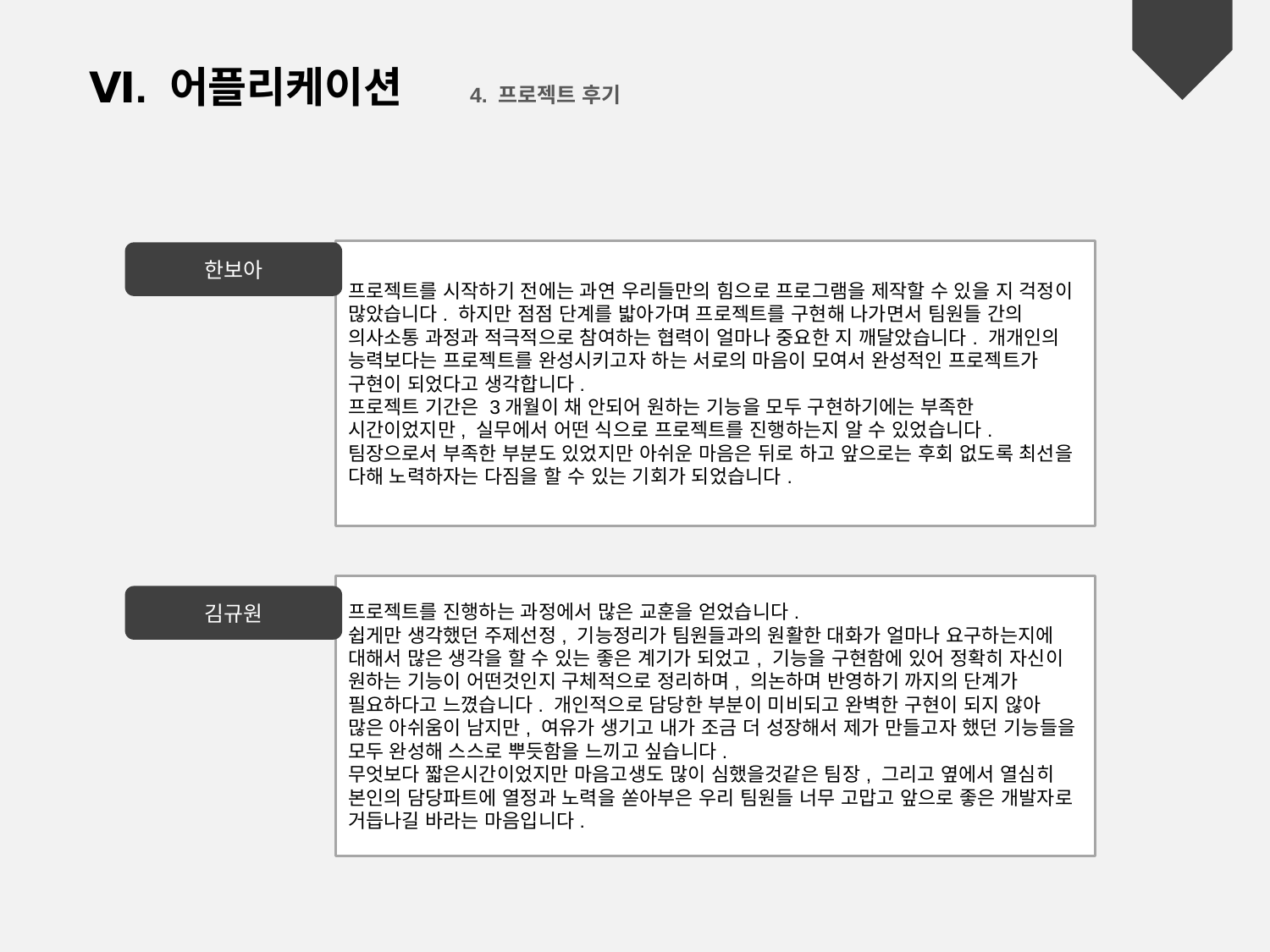

Ⅵ. 어플리케이션	4. 프로젝트 후기
프로젝트를 시작하기 전에는 과연 우리들만의 힘으로 프로그램을 제작할 수 있을 지 걱정이 많았습니다. 하지만 점점 단계를 밟아가며 프로젝트를 구현해 나가면서 팀원들 간의 의사소통 과정과 적극적으로 참여하는 협력이 얼마나 중요한 지 깨달았습니다. 개개인의 능력보다는 프로젝트를 완성시키고자 하는 서로의 마음이 모여서 완성적인 프로젝트가 구현이 되었다고 생각합니다.
프로젝트 기간은 3개월이 채 안되어 원하는 기능을 모두 구현하기에는 부족한 시간이었지만, 실무에서 어떤 식으로 프로젝트를 진행하는지 알 수 있었습니다.
팀장으로서 부족한 부분도 있었지만 아쉬운 마음은 뒤로 하고 앞으로는 후회 없도록 최선을 다해 노력하자는 다짐을 할 수 있는 기회가 되었습니다.
한보아
프로젝트를 진행하는 과정에서 많은 교훈을 얻었습니다.
쉽게만 생각했던 주제선정, 기능정리가 팀원들과의 원활한 대화가 얼마나 요구하는지에 대해서 많은 생각을 할 수 있는 좋은 계기가 되었고, 기능을 구현함에 있어 정확히 자신이 원하는 기능이 어떤것인지 구체적으로 정리하며, 의논하며 반영하기 까지의 단계가 필요하다고 느꼈습니다. 개인적으로 담당한 부분이 미비되고 완벽한 구현이 되지 않아 많은 아쉬움이 남지만, 여유가 생기고 내가 조금 더 성장해서 제가 만들고자 했던 기능들을 모두 완성해 스스로 뿌듯함을 느끼고 싶습니다.
무엇보다 짧은시간이었지만 마음고생도 많이 심했을것같은 팀장, 그리고 옆에서 열심히 본인의 담당파트에 열정과 노력을 쏟아부은 우리 팀원들 너무 고맙고 앞으로 좋은 개발자로 거듭나길 바라는 마음입니다.
김규원